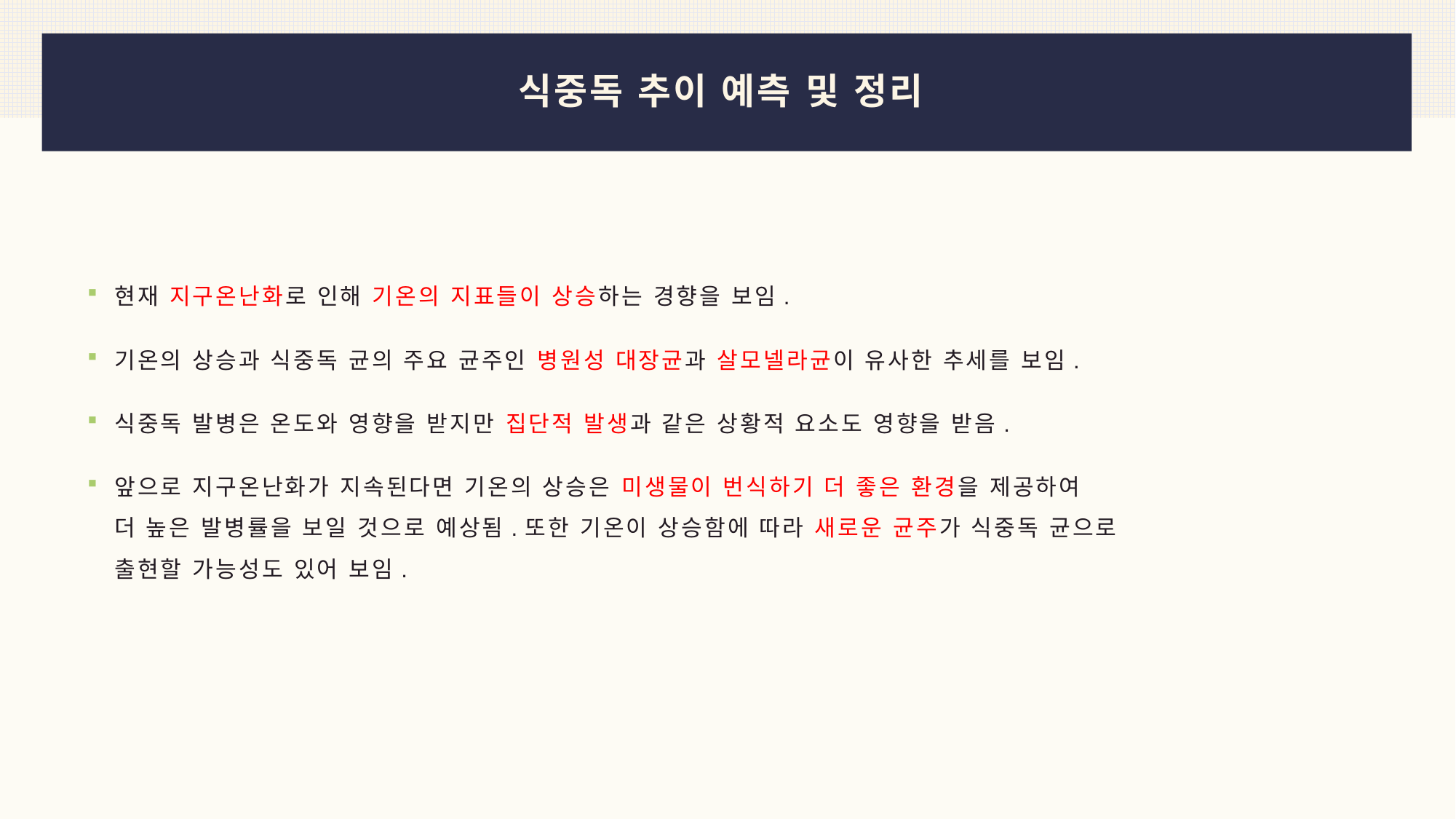

# 식중독 추이 예측 및 정리
현재 지구온난화로 인해 기온의 지표들이 상승하는 경향을 보임.
기온의 상승과 식중독 균의 주요 균주인 병원성 대장균과 살모넬라균이 유사한 추세를 보임.
식중독 발병은 온도와 영향을 받지만 집단적 발생과 같은 상황적 요소도 영향을 받음.
앞으로 지구온난화가 지속된다면 기온의 상승은 미생물이 번식하기 더 좋은 환경을 제공하여
더 높은 발병률을 보일 것으로 예상됨.또한 기온이 상승함에 따라 새로운 균주가 식중독 균으로
출현할 가능성도 있어 보임.